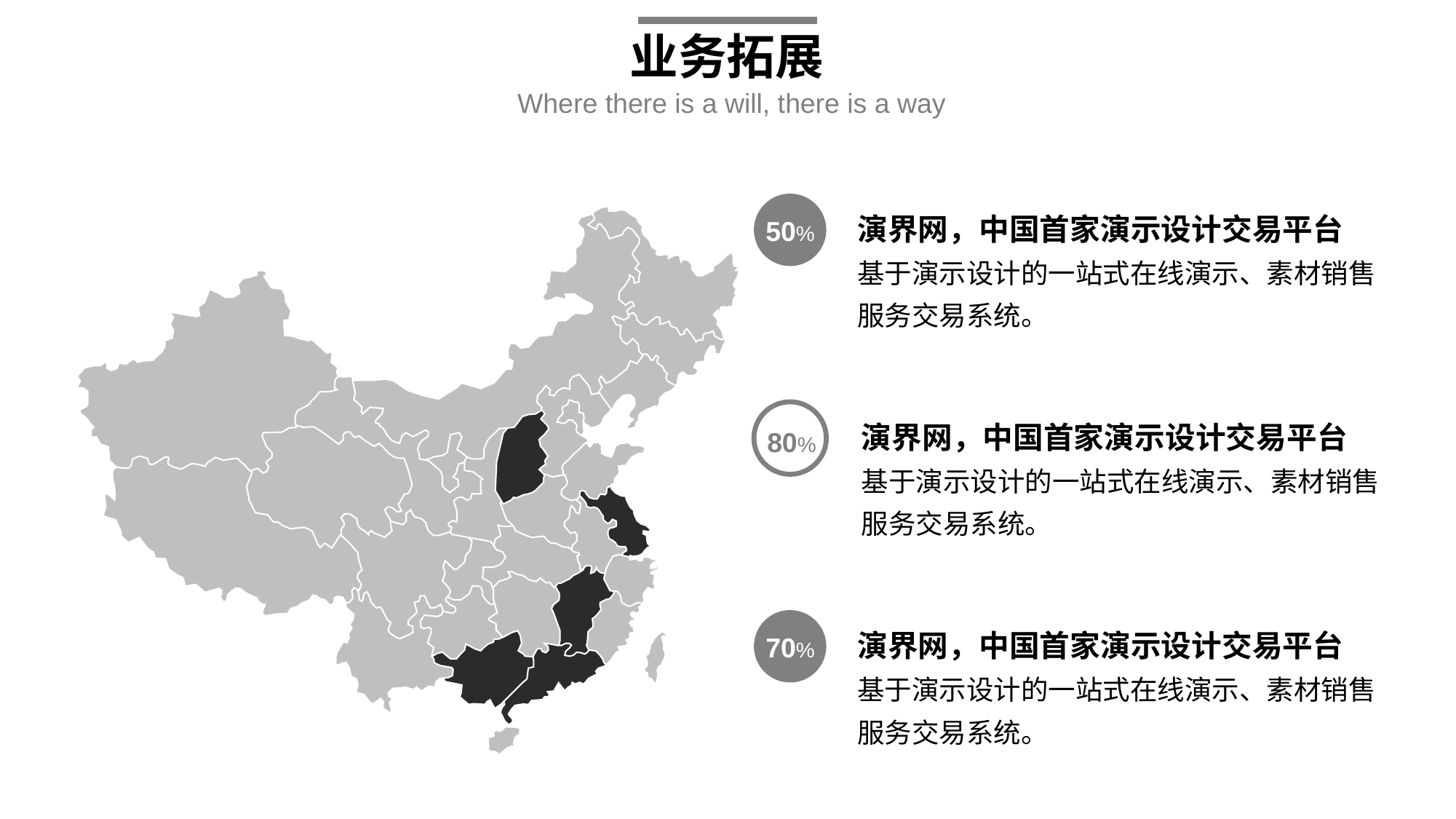

业务拓展
Where there is a will, there is a way

50%
演界网，中国首家演示设计交易平台
基于演示设计的一站式在线演示、素材销售
服务交易系统。

80%
演界网，中国首家演示设计交易平台
基于演示设计的一站式在线演示、素材销售
服务交易系统。
演界网，中国首家演示设计交易平台
基于演示设计的一站式在线演示、素材销售
服务交易系统。

70%